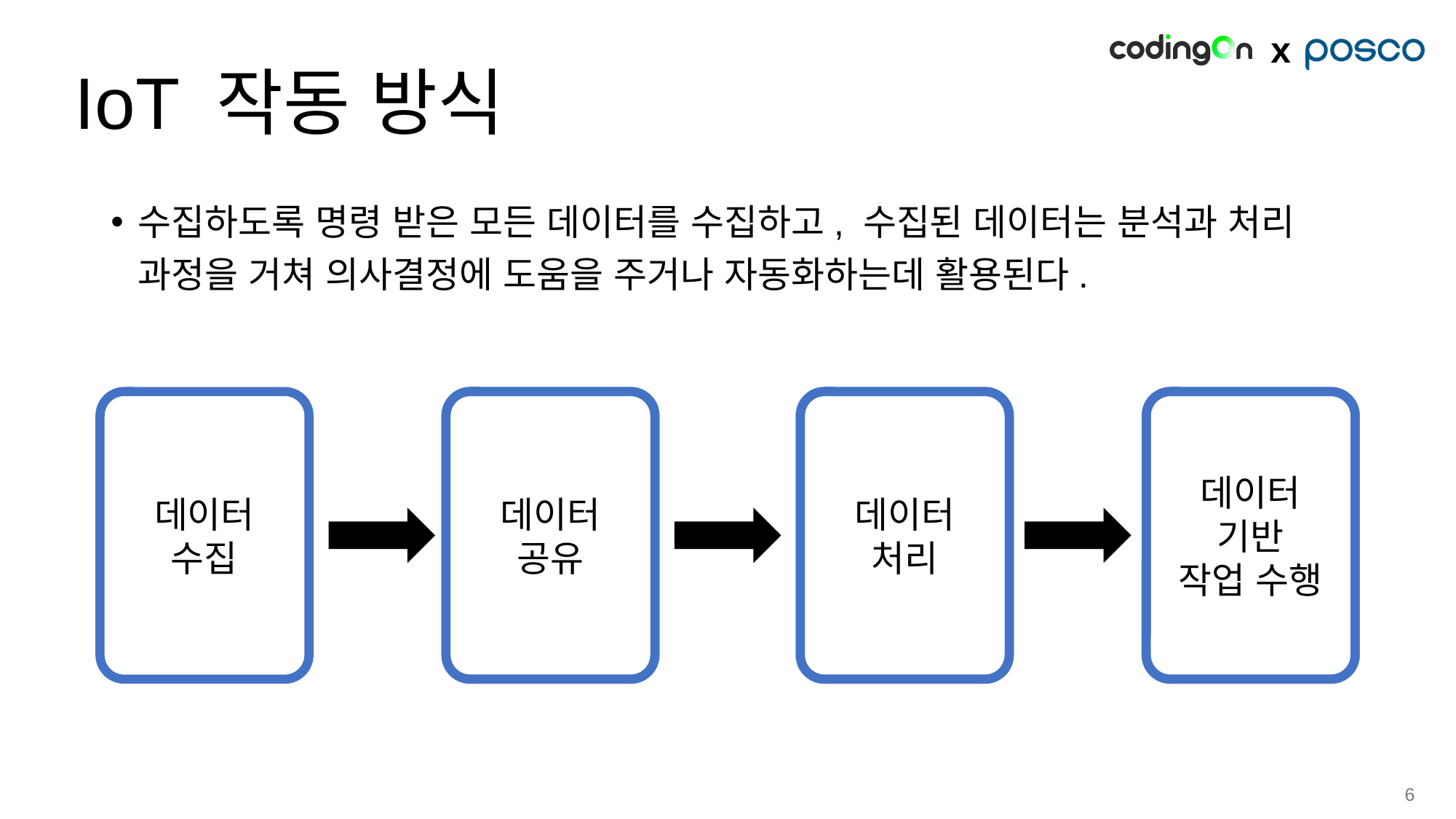

# IoT 작동 방식
수집하도록 명령 받은 모든 데이터를 수집하고, 수집된 데이터는 분석과 처리 과정을 거쳐 의사결정에 도움을 주거나 자동화하는데 활용된다.
데이터
수집

데이터
공유

데이터
처리

데이터
기반
작업 수행

6